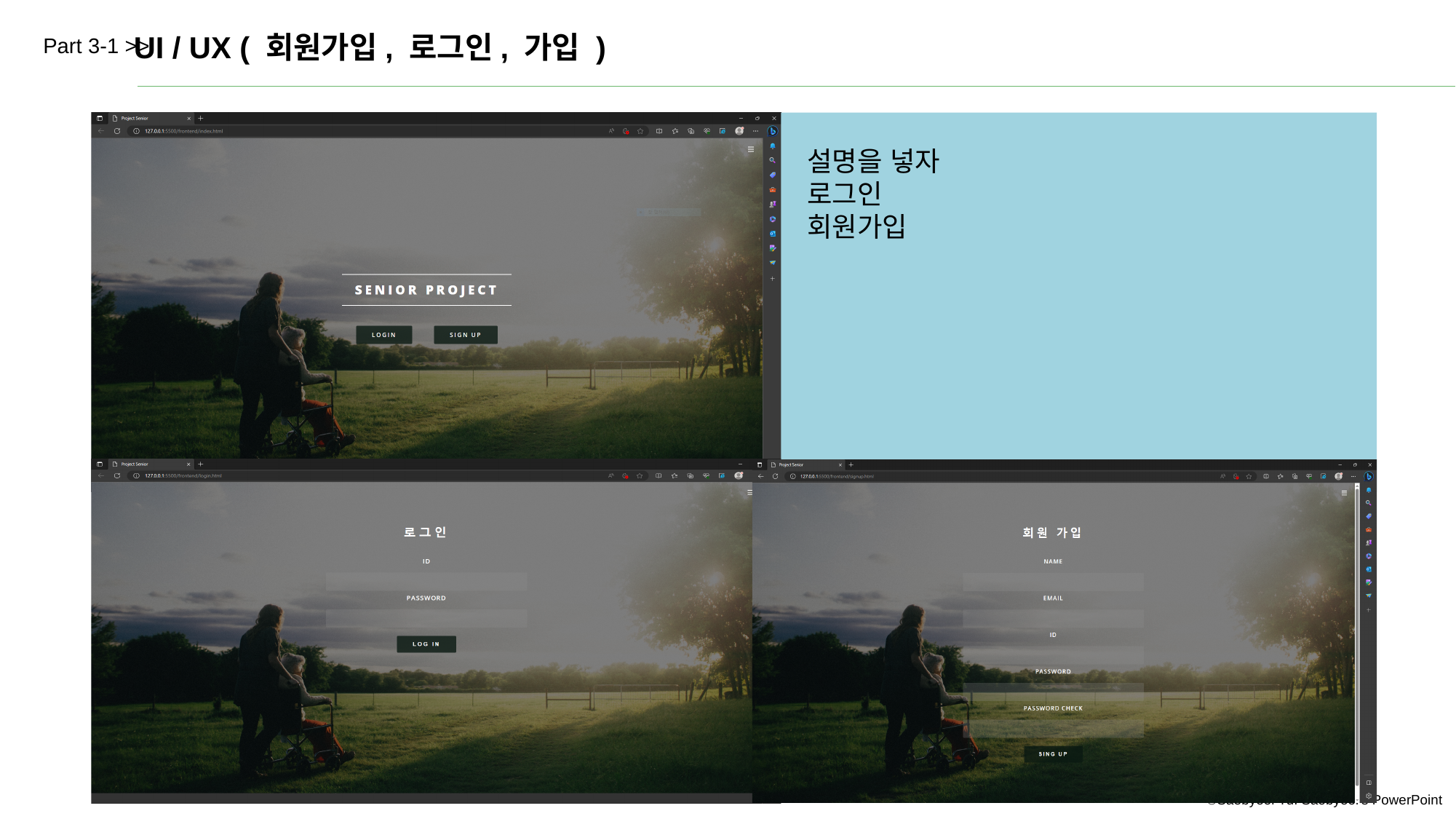

UI / UX ( 회원가입, 로그인, 가입 )
Part 3-1 >>

설명을 넣자
로그인
회원가입